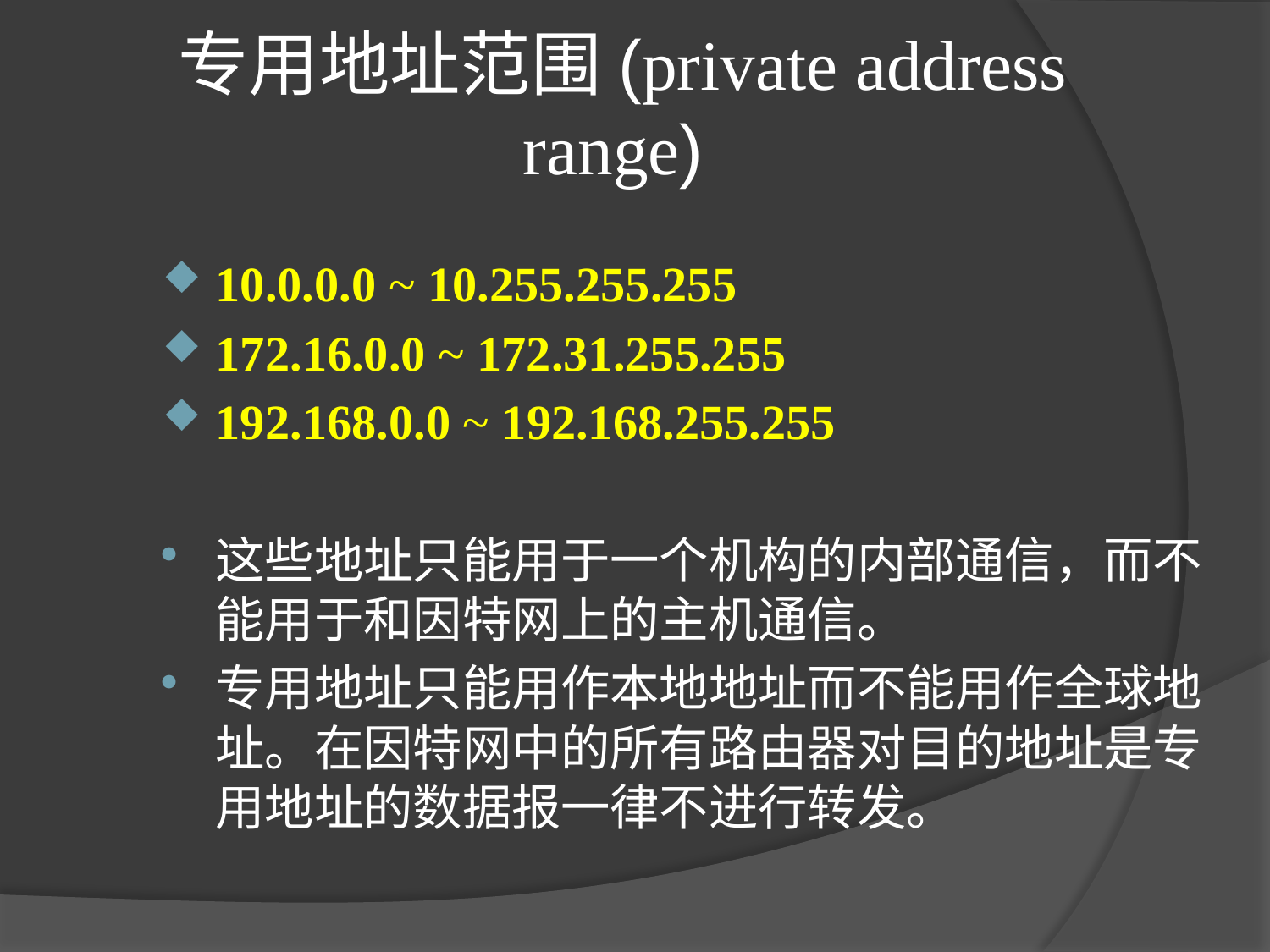

# 专用地址范围(private address range)
10.0.0.0 ~ 10.255.255.255
172.16.0.0 ~ 172.31.255.255
192.168.0.0 ~ 192.168.255.255

这些地址只能用于一个机构的内部通信，而不能用于和因特网上的主机通信。
专用地址只能用作本地地址而不能用作全球地址。在因特网中的所有路由器对目的地址是专用地址的数据报一律不进行转发。